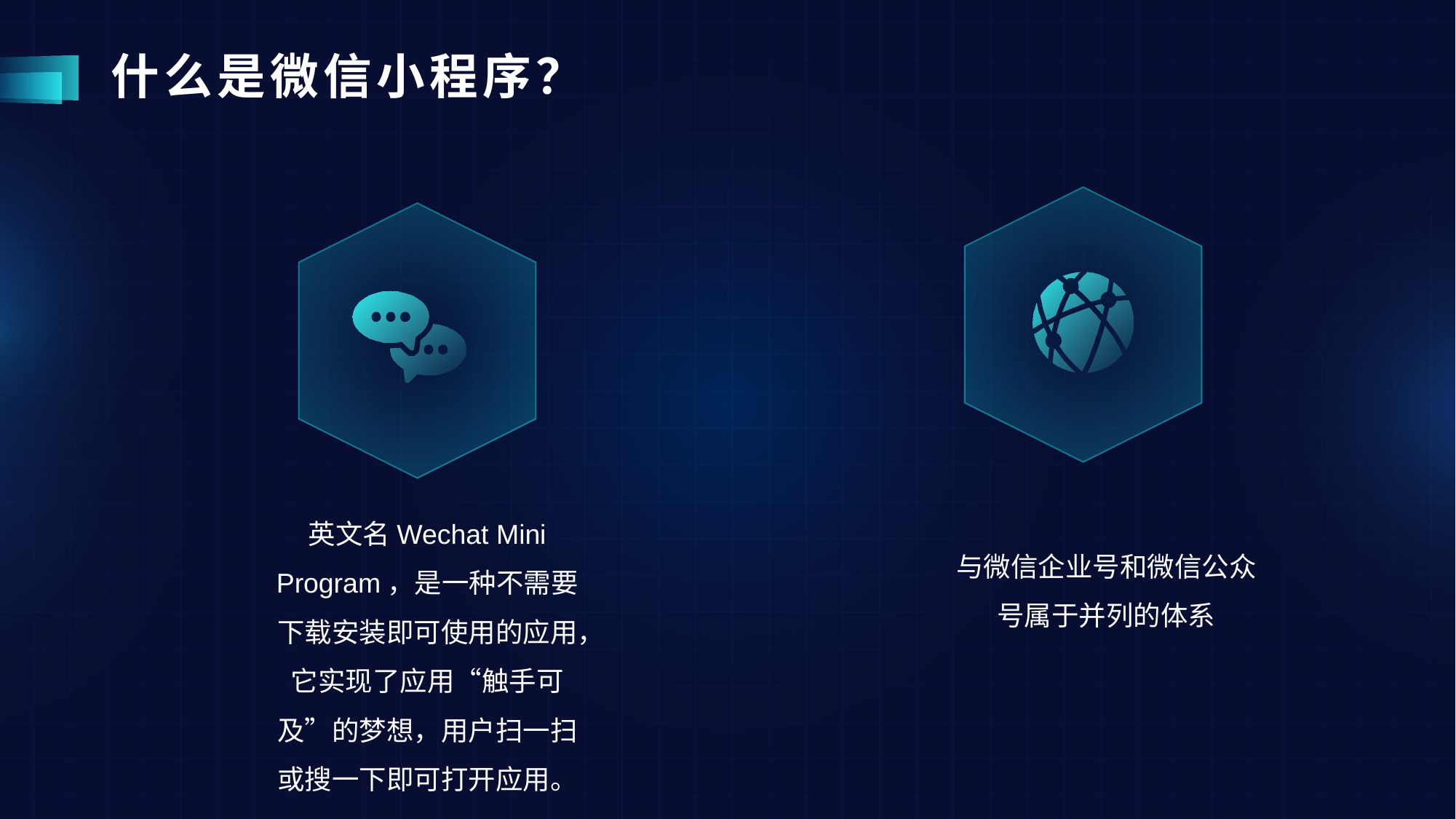

# 什么是微信小程序？

英文名Wechat Mini Program，是一种不需要下载安装即可使用的应用，它实现了应用“触手可及”的梦想，用户扫一扫或搜一下即可打开应用。
与微信企业号和微信公众号属于并列的体系